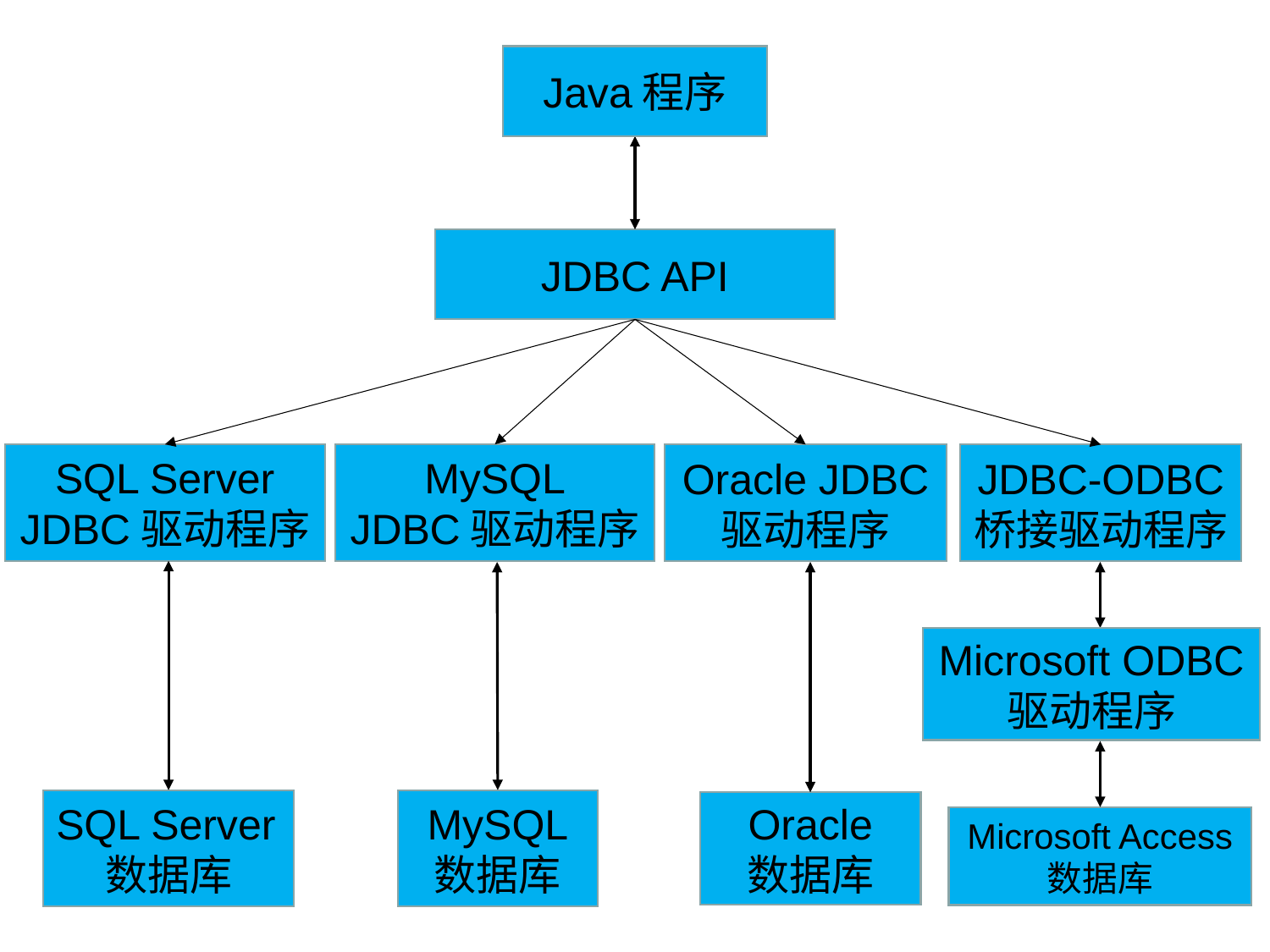

Java程序
JDBC API
SQL Server JDBC驱动程序
MySQL
JDBC驱动程序
Oracle JDBC
驱动程序
JDBC-ODBC
桥接驱动程序
Microsoft ODBC
驱动程序
SQL Server数据库
MySQL
数据库
Oracle
数据库
Microsoft Access
数据库